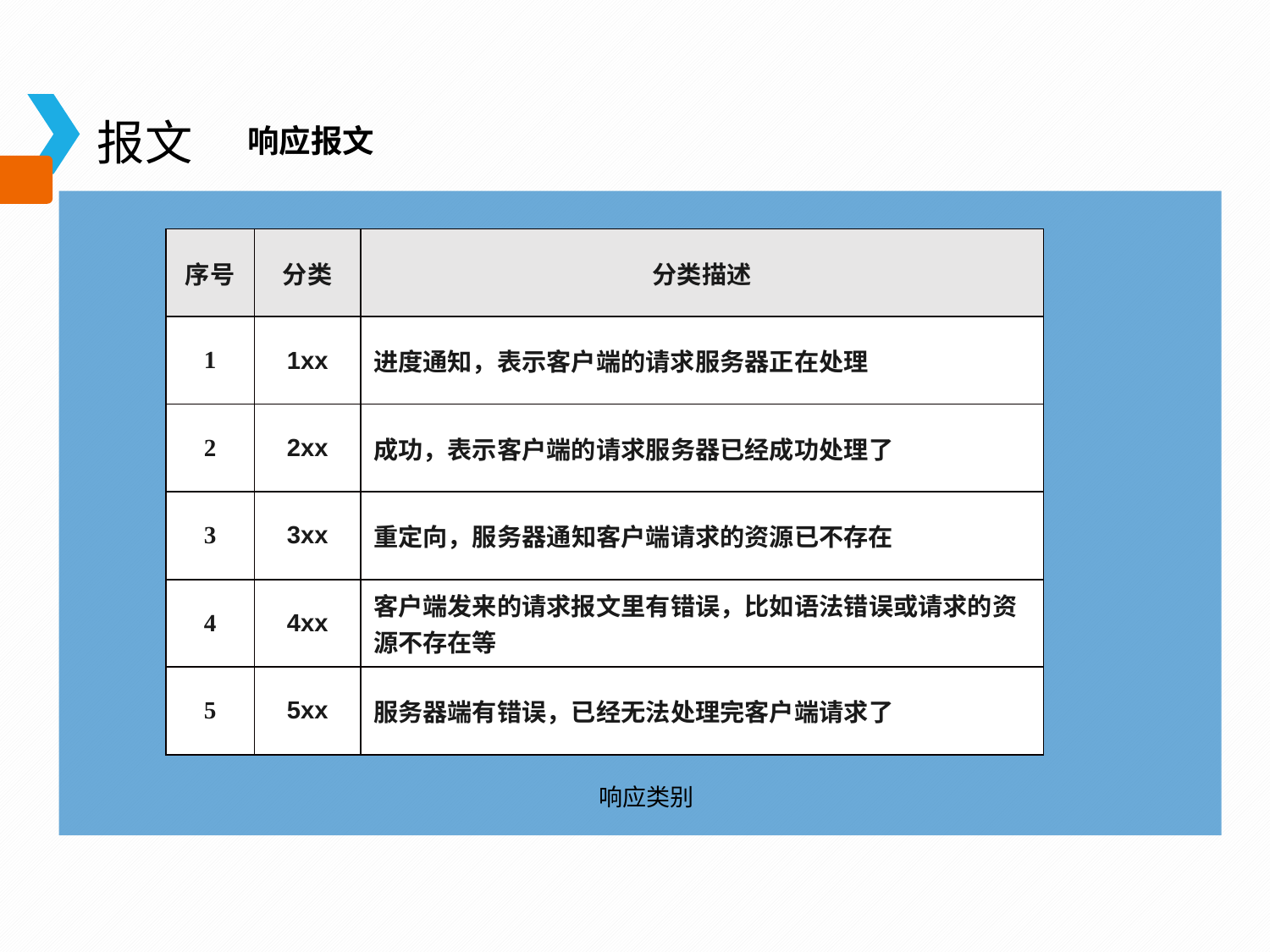

报文
响应报文

| 序号 | 分类 | 分类描述 |
| --- | --- | --- |
| 1 | 1xx | 进度通知，表示客户端的请求服务器正在处理 |
| 2 | 2xx | 成功，表示客户端的请求服务器已经成功处理了 |
| 3 | 3xx | 重定向，服务器通知客户端请求的资源已不存在 |
| 4 | 4xx | 客户端发来的请求报文里有错误，比如语法错误或请求的资源不存在等 |
| 5 | 5xx | 服务器端有错误，已经无法处理完客户端请求了 |
 响应类别